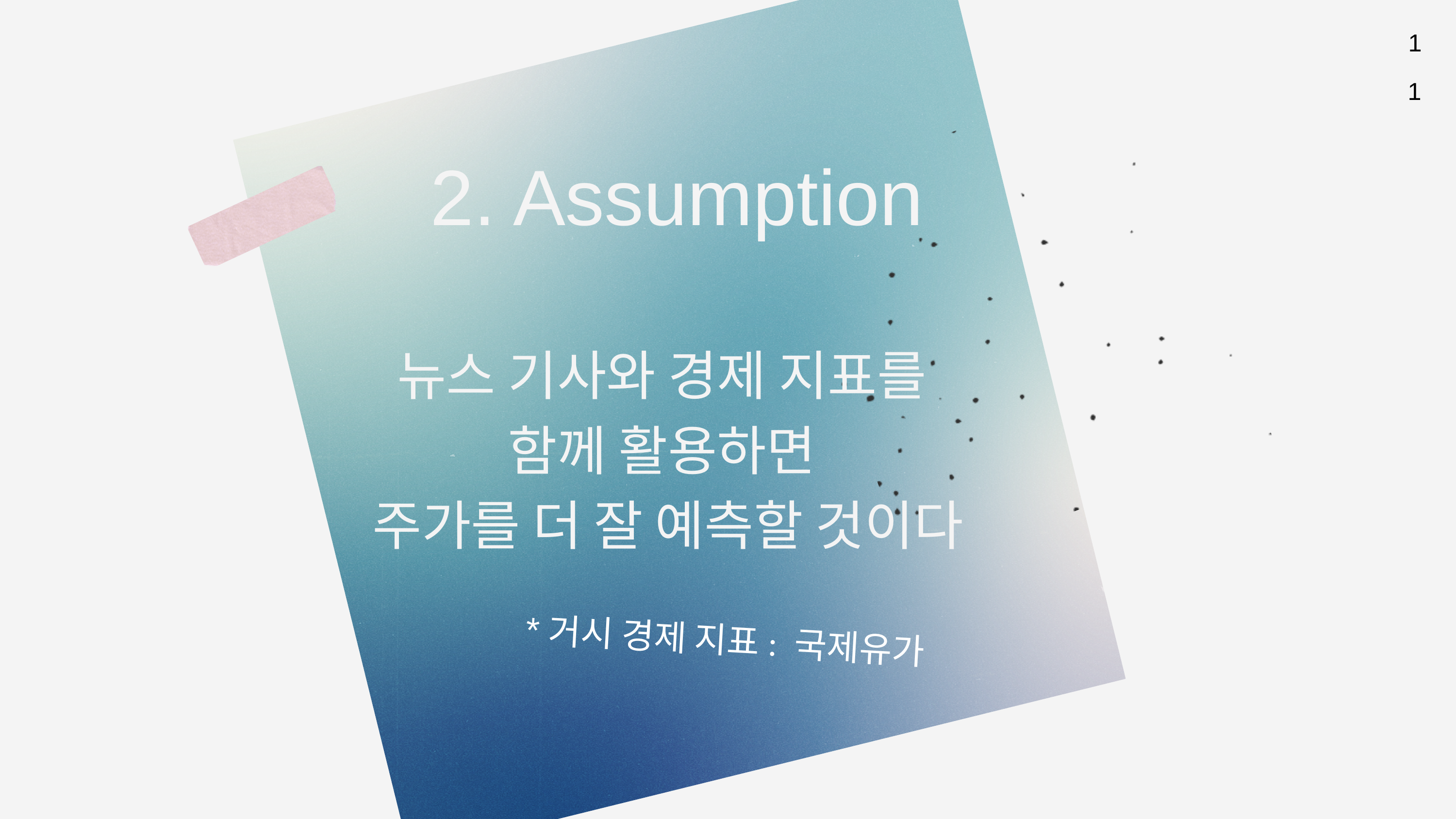

11

2. Assumption

뉴스 기사와 경제 지표를
함께 활용하면
주가를 더 잘 예측할 것이다

*거시 경제 지표: 국제유가